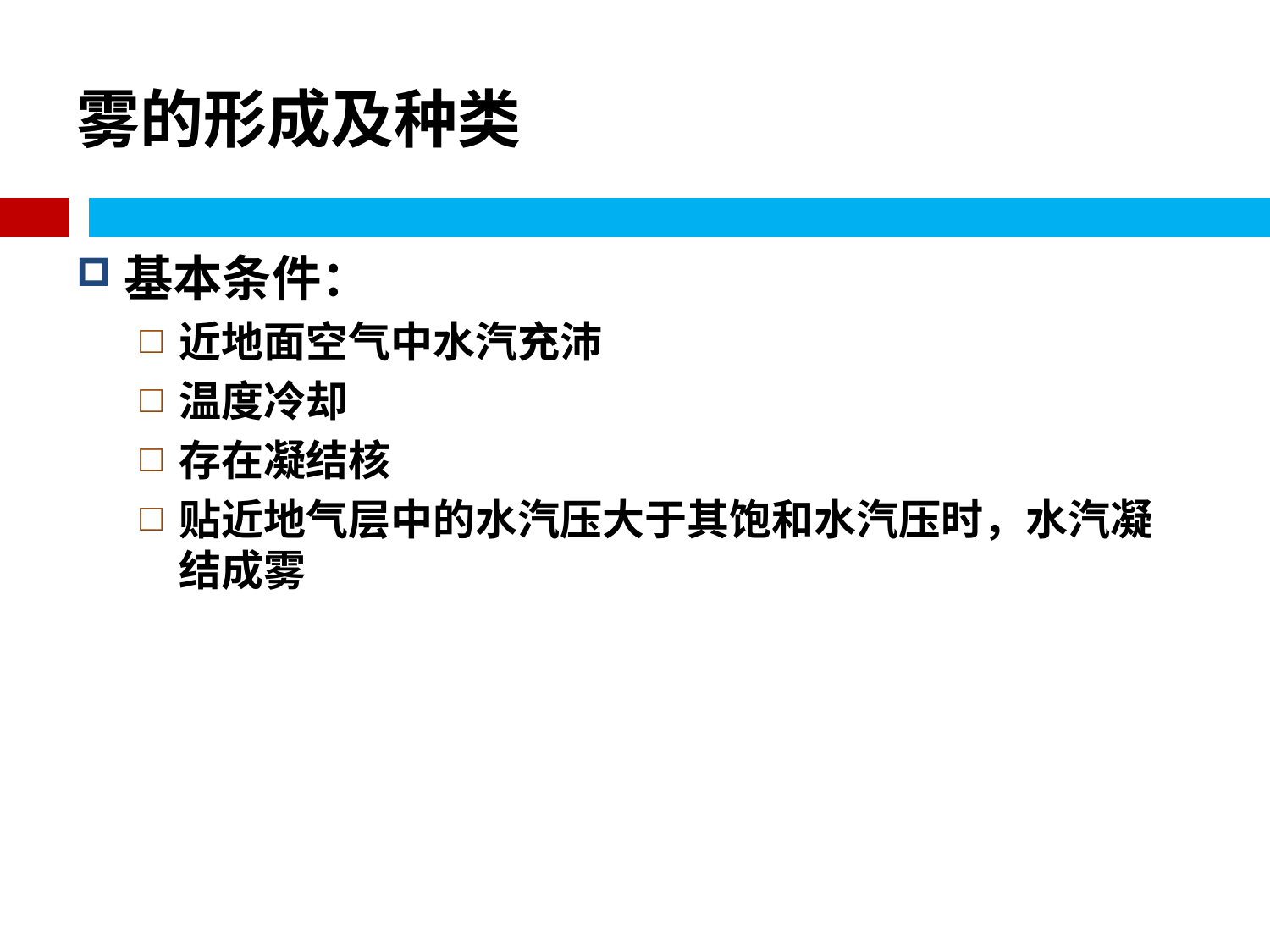

# 雾的形成及种类
基本条件：
近地面空气中水汽充沛
温度冷却
存在凝结核
贴近地气层中的水汽压大于其饱和水汽压时，水汽凝结成雾